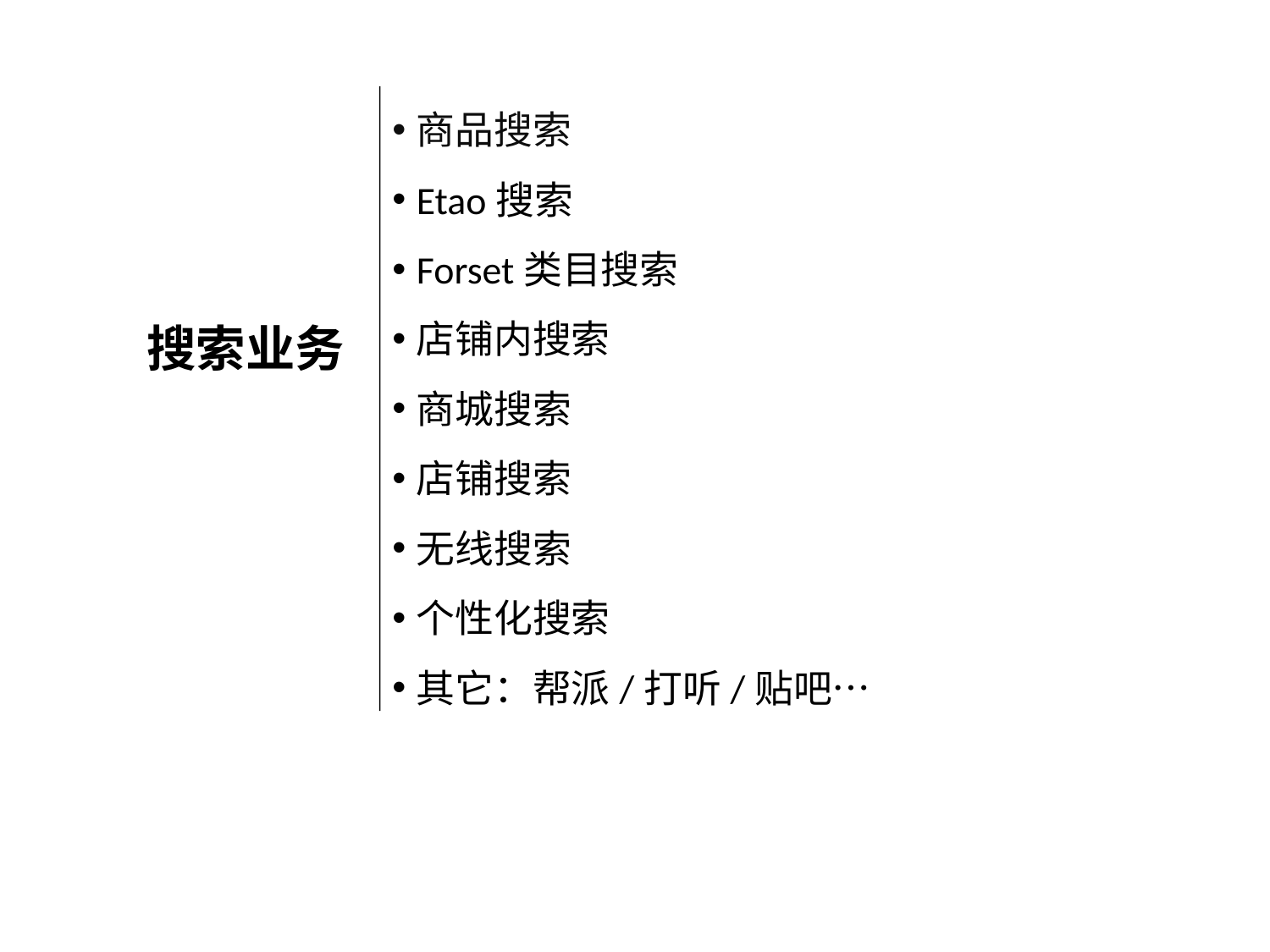

商品搜索
Etao搜索
Forset类目搜索
店铺内搜索
商城搜索
店铺搜索
无线搜索
个性化搜索
其它：帮派/打听/贴吧…
搜索业务